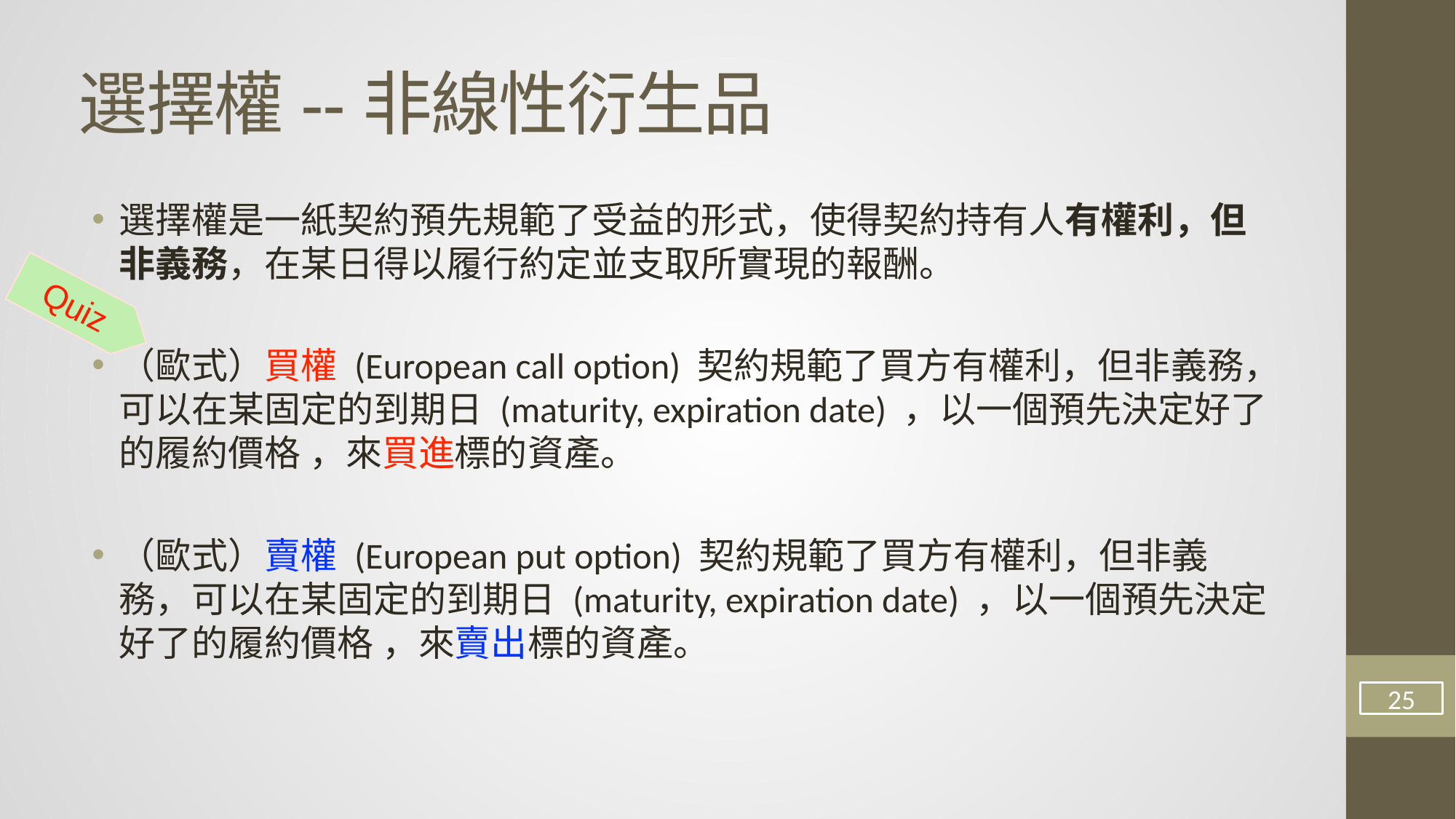

# 選擇權--非線性衍生品
選擇權是一紙契約預先規範了受益的形式，使得契約持有人有權利，但非義務，在某日得以履行約定並支取所實現的報酬。

（歐式）買權 (European call option) 契約規範了買方有權利，但非義務，可以在某固定的到期日 (maturity, expiration date) ，以一個預先決定好了的履約價格 ，來買進標的資產。

（歐式）賣權 (European put option) 契約規範了買方有權利，但非義務，可以在某固定的到期日 (maturity, expiration date) ，以一個預先決定好了的履約價格 ，來賣出標的資產。
Quiz

25